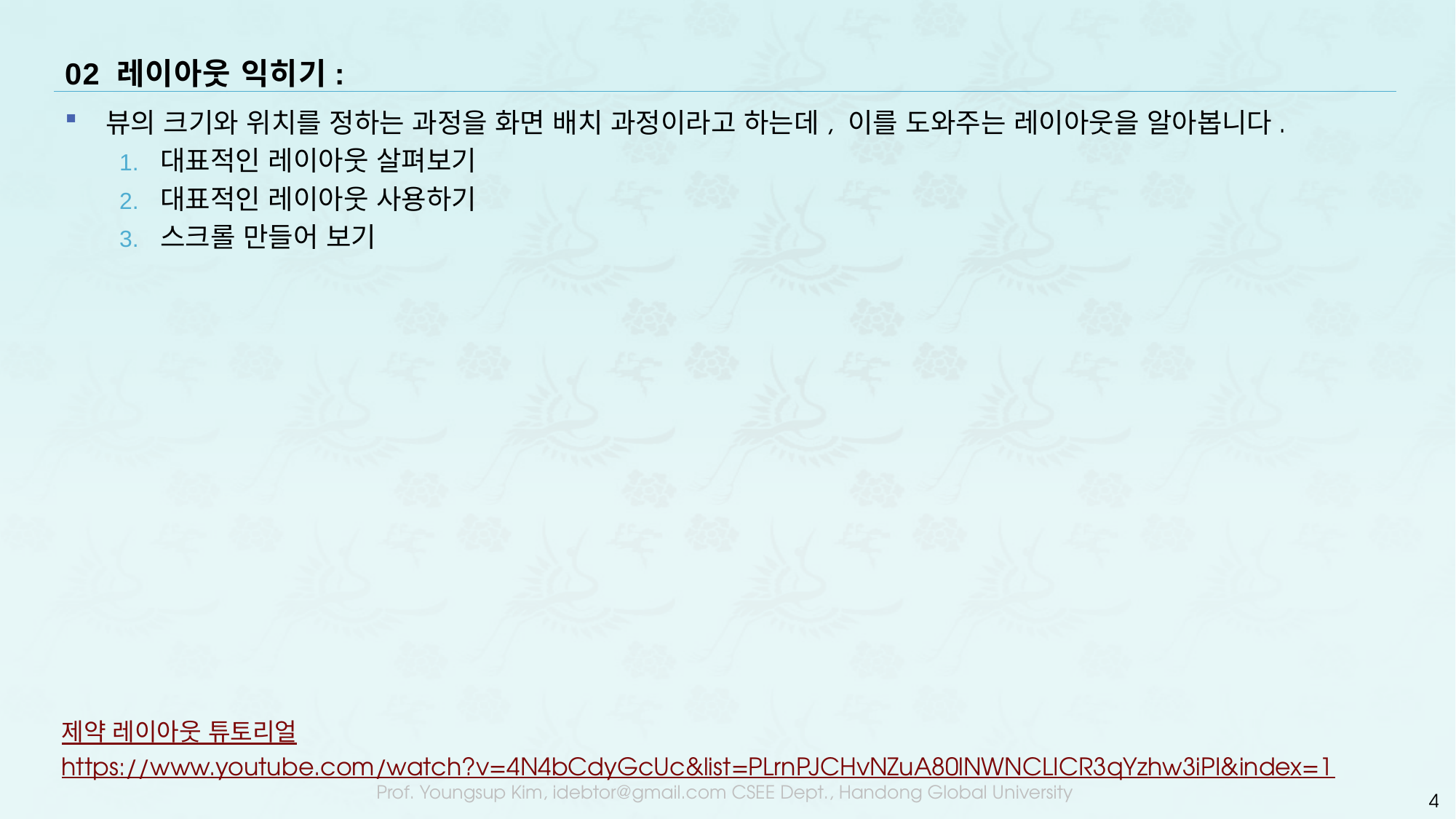

# 02 레이아웃 익히기:
뷰의 크기와 위치를 정하는 과정을 화면 배치 과정이라고 하는데, 이를 도와주는 레이아웃을 알아봅니다.
대표적인 레이아웃 살펴보기
대표적인 레이아웃 사용하기
스크롤 만들어 보기
제약 레이아웃 튜토리얼
https://www.youtube.com/watch?v=4N4bCdyGcUc&list=PLrnPJCHvNZuA80lNWNCLICR3qYzhw3iPI&index=1
4